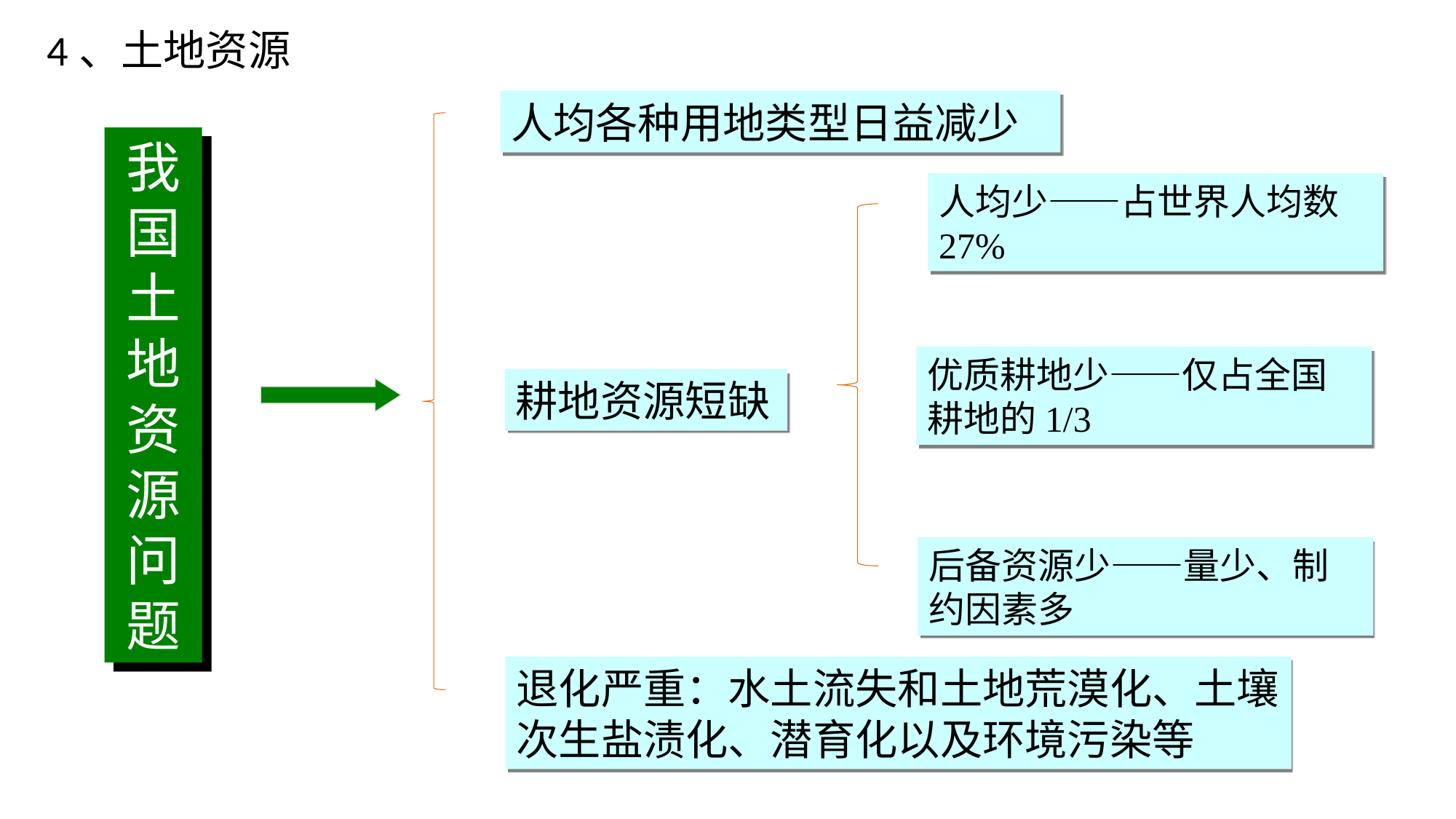

4、土地资源
人均各种用地类型日益减少

我国土地资源问题
人均少——占世界人均数27%

优质耕地少——仅占全国耕地的1/3
耕地资源短缺

后备资源少——量少、制约因素多
退化严重：水土流失和土地荒漠化、土壤次生盐渍化、潜育化以及环境污染等